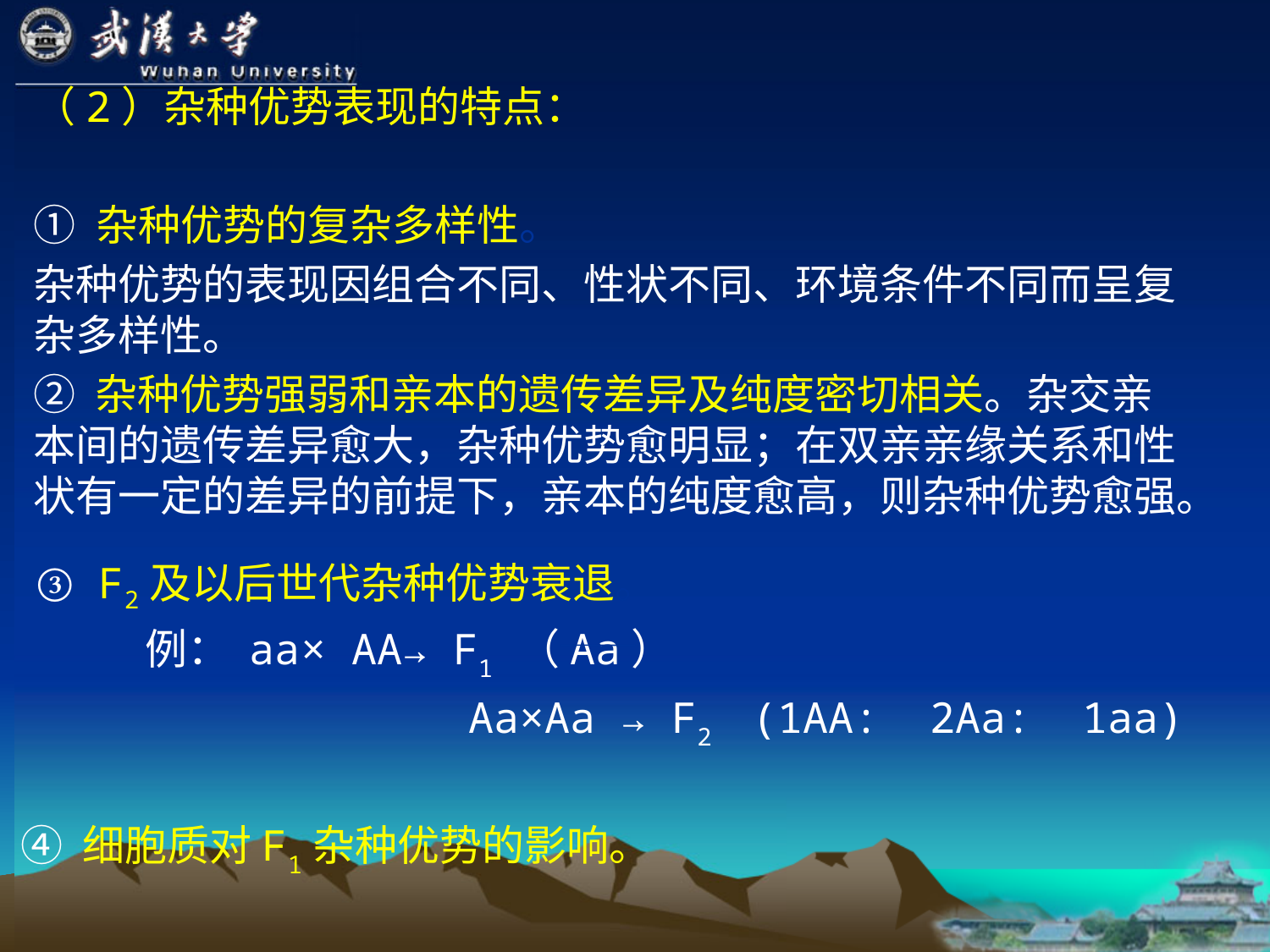

（2）杂种优势表现的特点：

① 杂种优势的复杂多样性。
杂种优势的表现因组合不同、性状不同、环境条件不同而呈复杂多样性。
② 杂种优势强弱和亲本的遗传差异及纯度密切相关。杂交亲本间的遗传差异愈大，杂种优势愈明显；在双亲亲缘关系和性状有一定的差异的前提下，亲本的纯度愈高，则杂种优势愈强。
 ③ F2及以后世代杂种优势衰退。
             例： aa× AA→ F1 （Aa）
                  Aa×Aa → F2  (1AA:  2Aa:  1aa)

 ④ 细胞质对F1杂种优势的影响。